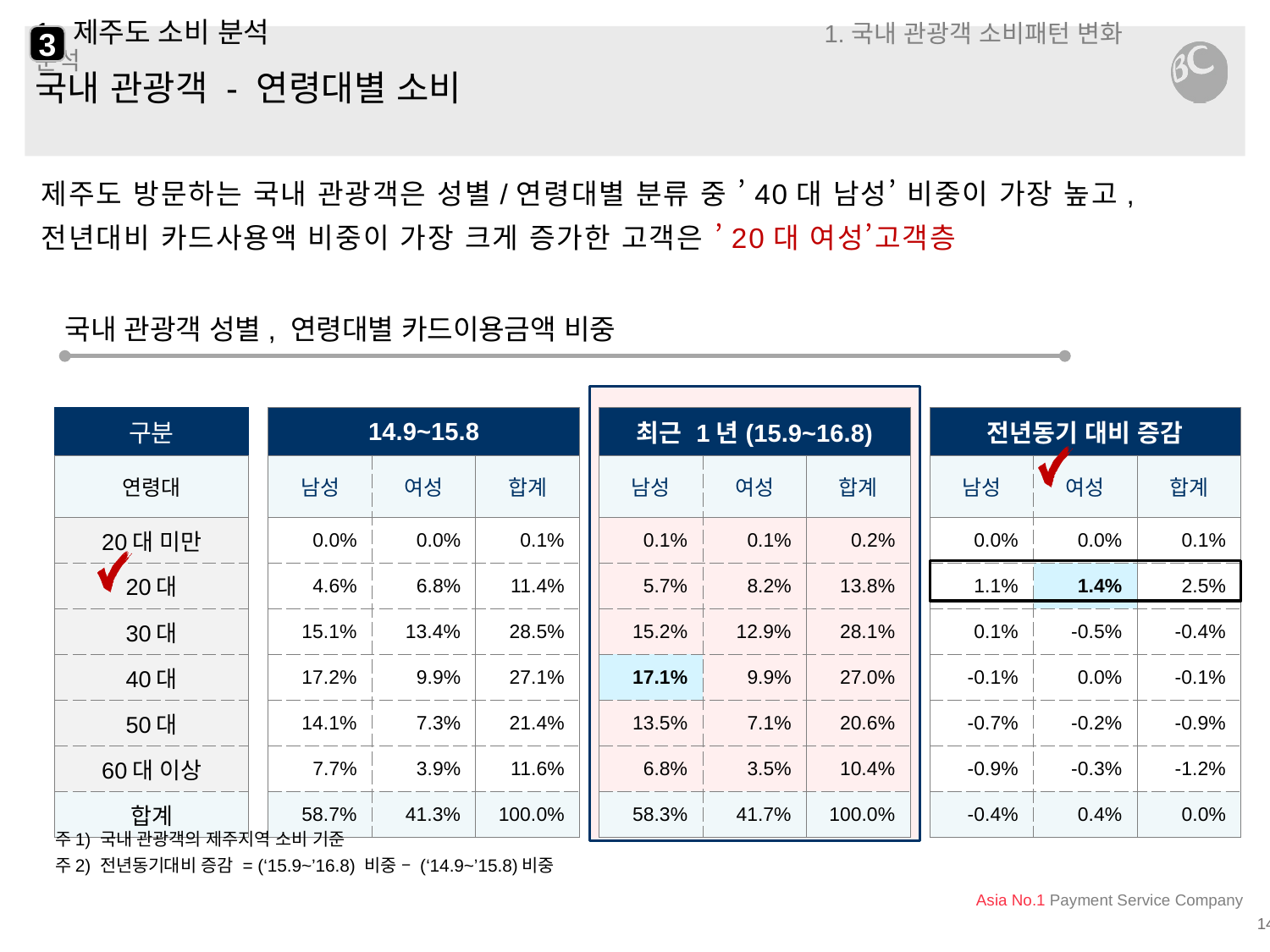

3
# 1. 제주도 소비 분석                                                                      1.국내 관광객 소비패턴 변화 분석
국내 관광객 - 연령대별 소비
제주도 방문하는 국내 관광객은 성별/연령대별 분류 중 ’40대 남성’ 비중이 가장 높고, 전년대비 카드사용액 비중이 가장 크게 증가한 고객은 ’20대 여성’고객층

국내 관광객 성별, 연령대별 카드이용금액 비중

| 구분 |  | 14.9~15.8 |  |  |  | 최근 1년(15.9~16.8) |  |  |  | 전년동기 대비 증감 |  |  |
| --- | --- | --- | --- | --- | --- | --- | --- | --- | --- | --- | --- | --- |
| 연령대 |  | 남성 | 여성 | 합계 |  | 남성 | 여성 | 합계 |  | 남성 | 여성 | 합계 |
| 20대 미만 |  | 0.0% | 0.0% | 0.1% |  | 0.1% | 0.1% | 0.2% |  | 0.0% | 0.0% | 0.1% |
| 20대 |  | 4.6% | 6.8% | 11.4% |  | 5.7% | 8.2% | 13.8% |  | 1.1% | 1.4% | 2.5% |
| 30대 |  | 15.1% | 13.4% | 28.5% |  | 15.2% | 12.9% | 28.1% |  | 0.1% | -0.5% | -0.4% |
| 40대 |  | 17.2% | 9.9% | 27.1% |  | 17.1% | 9.9% | 27.0% |  | -0.1% | 0.0% | -0.1% |
| 50대 |  | 14.1% | 7.3% | 21.4% |  | 13.5% | 7.1% | 20.6% |  | -0.7% | -0.2% | -0.9% |
| 60대 이상 |  | 7.7% | 3.9% | 11.6% |  | 6.8% | 3.5% | 10.4% |  | -0.9% | -0.3% | -1.2% |
| 합계 |  | 58.7% | 41.3% | 100.0% |  | 58.3% | 41.7% | 100.0% |  | -0.4% | 0.4% | 0.0% |

주1) 국내 관광객의 제주지역 소비 기준
주2) 전년동기대비 증감 = (‘15.9~’16.8) 비중 – (‘14.9~’15.8)비중